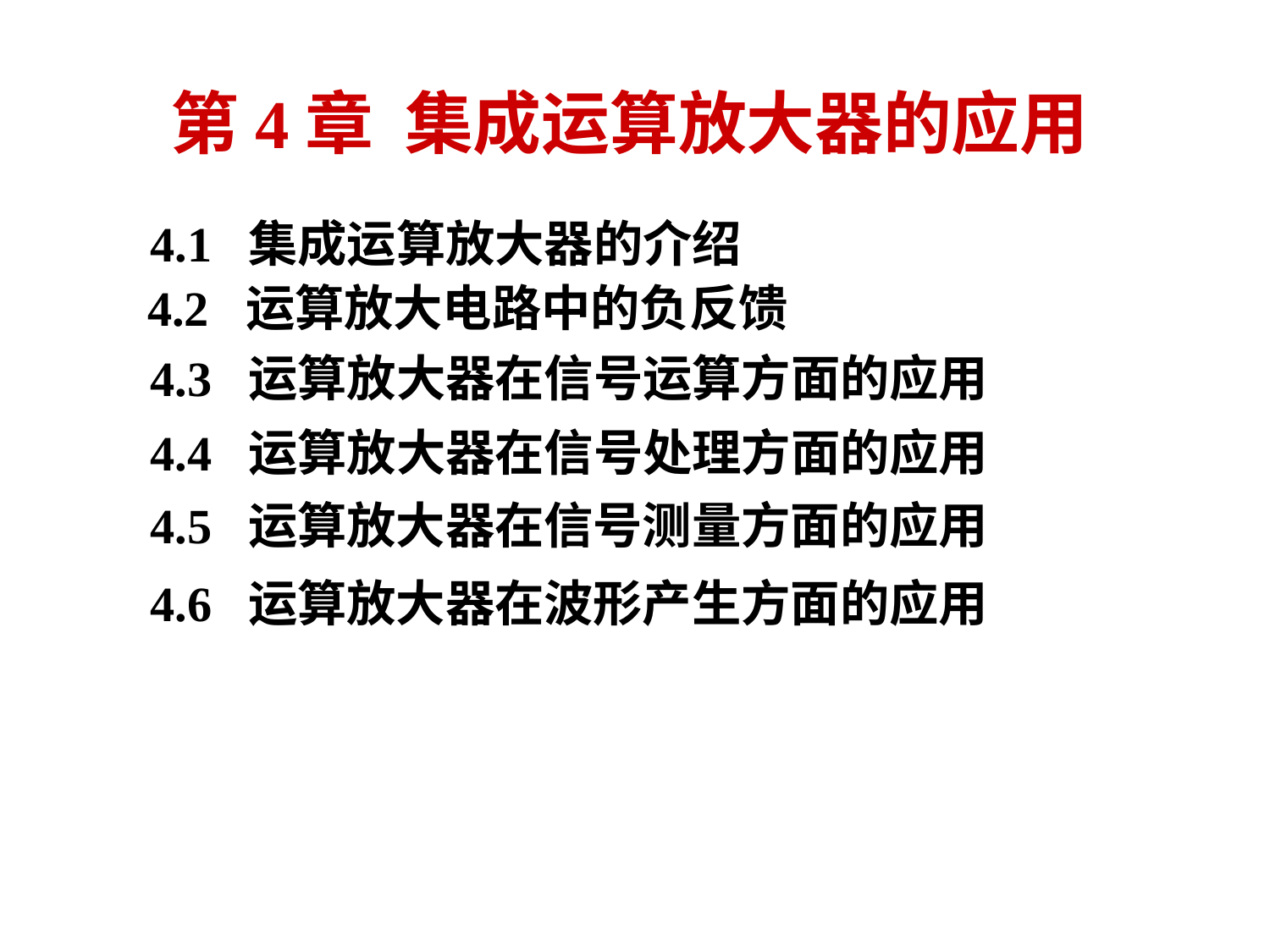

# 第4章  集成运算放大器的应用
4.1  集成运算放大器的介绍
4.2  运算放大电路中的负反馈
4.3  运算放大器在信号运算方面的应用
4.4  运算放大器在信号处理方面的应用
4.5  运算放大器在信号测量方面的应用
4.6  运算放大器在波形产生方面的应用